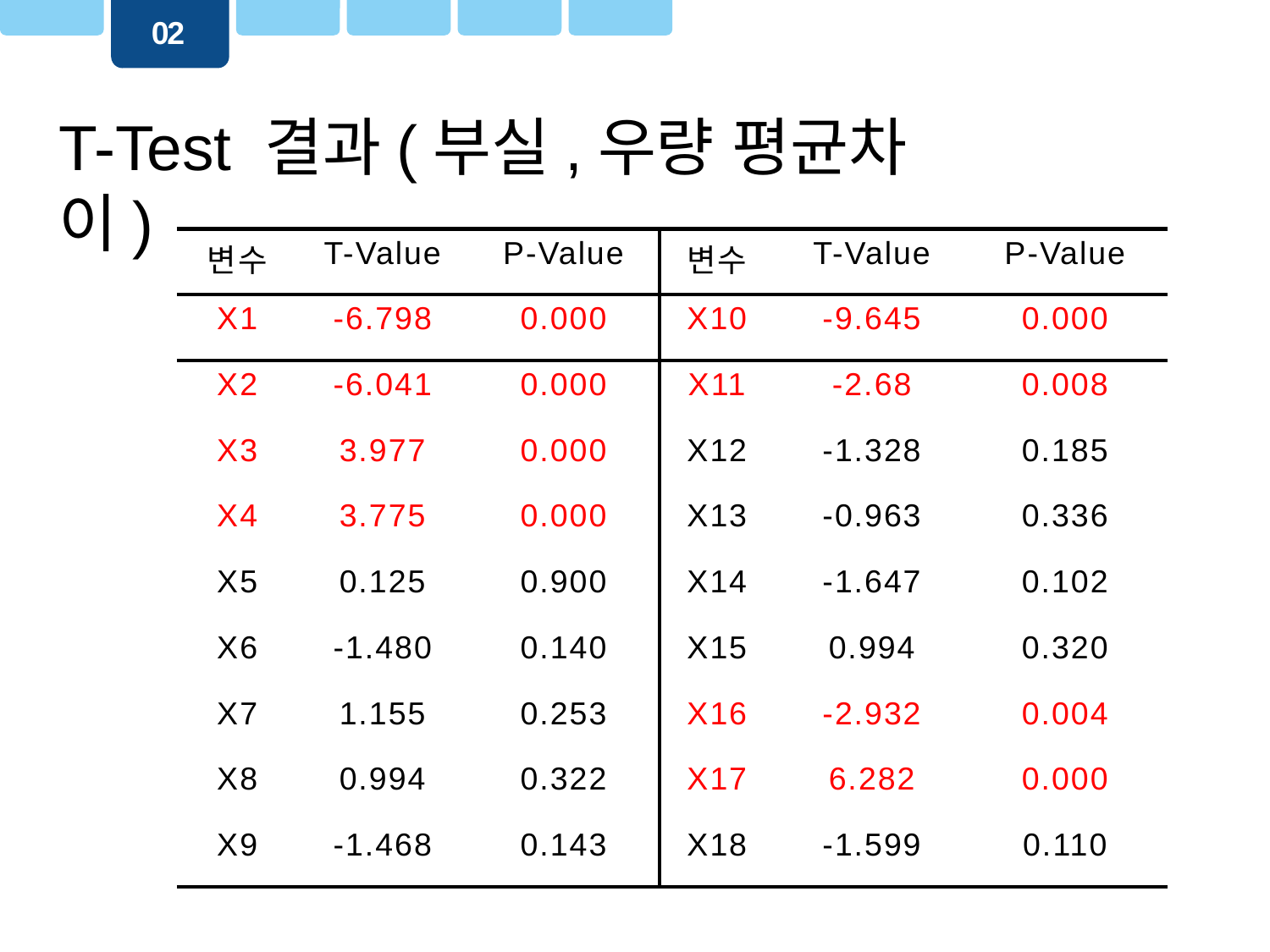

02

T-Test 결과(부실,우량 평균차이)
| 변수 | T-Value | P-Value |
| --- | --- | --- |
| X1 | -6.798 | 0.000 |
| X2 | -6.041 | 0.000 |
| X3 | 3.977 | 0.000 |
| X4 | 3.775 | 0.000 |
| X5 | 0.125 | 0.900 |
| X6 | -1.480 | 0.140 |
| X7 | 1.155 | 0.253 |
| X8 | 0.994 | 0.322 |
| X9 | -1.468 | 0.143 |
| 변수 | T-Value | P-Value |
| --- | --- | --- |
| X10 | -9.645 | 0.000 |
| X11 | -2.68 | 0.008 |
| X12 | -1.328 | 0.185 |
| X13 | -0.963 | 0.336 |
| X14 | -1.647 | 0.102 |
| X15 | 0.994 | 0.320 |
| X16 | -2.932 | 0.004 |
| X17 | 6.282 | 0.000 |
| X18 | -1.599 | 0.110 |